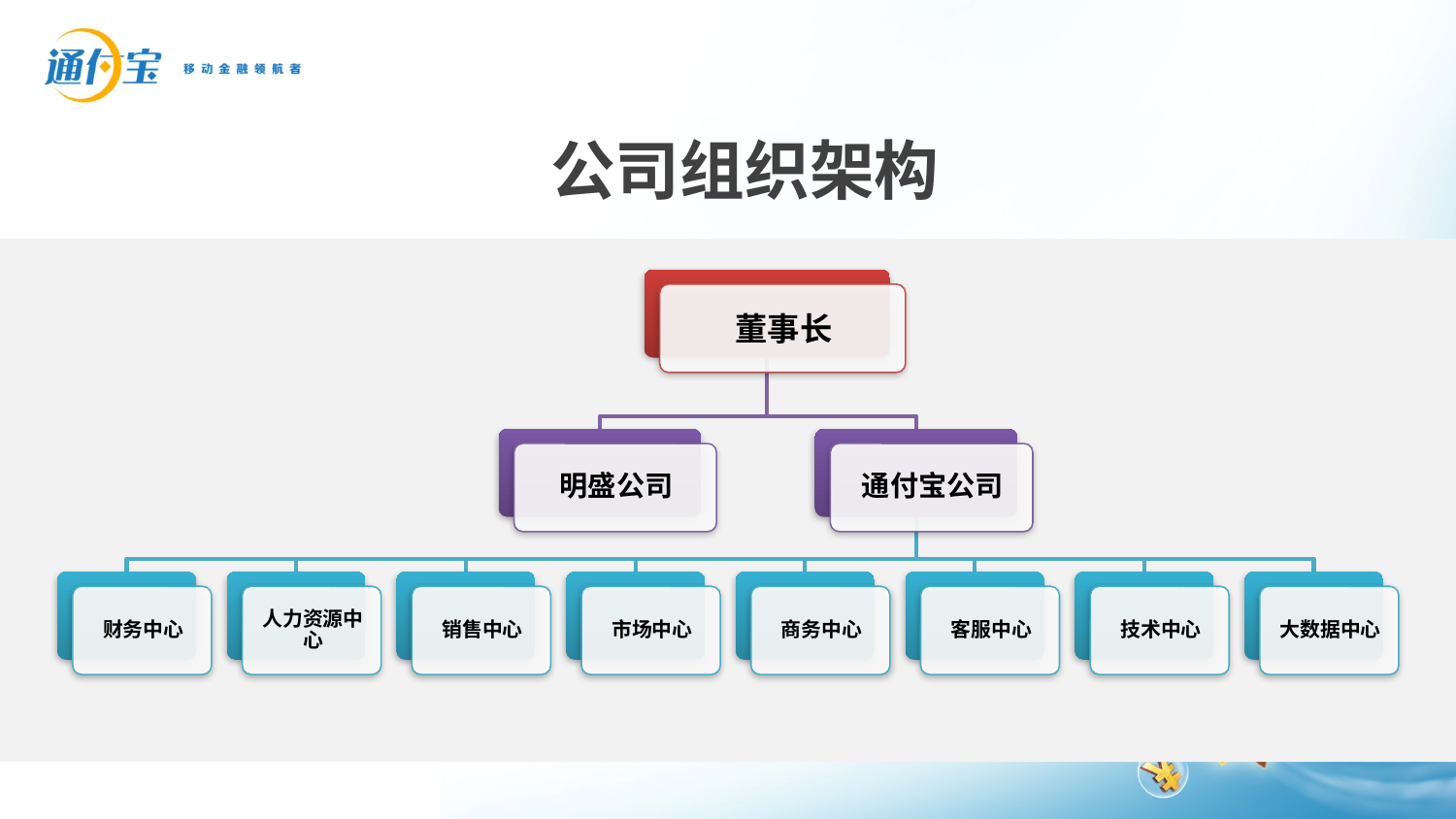

公司组织架构

董事长
明盛公司
通付宝公司
财务中心
人力资源中心
销售中心
市场中心
商务中心
客服中心
技术中心
大数据中心